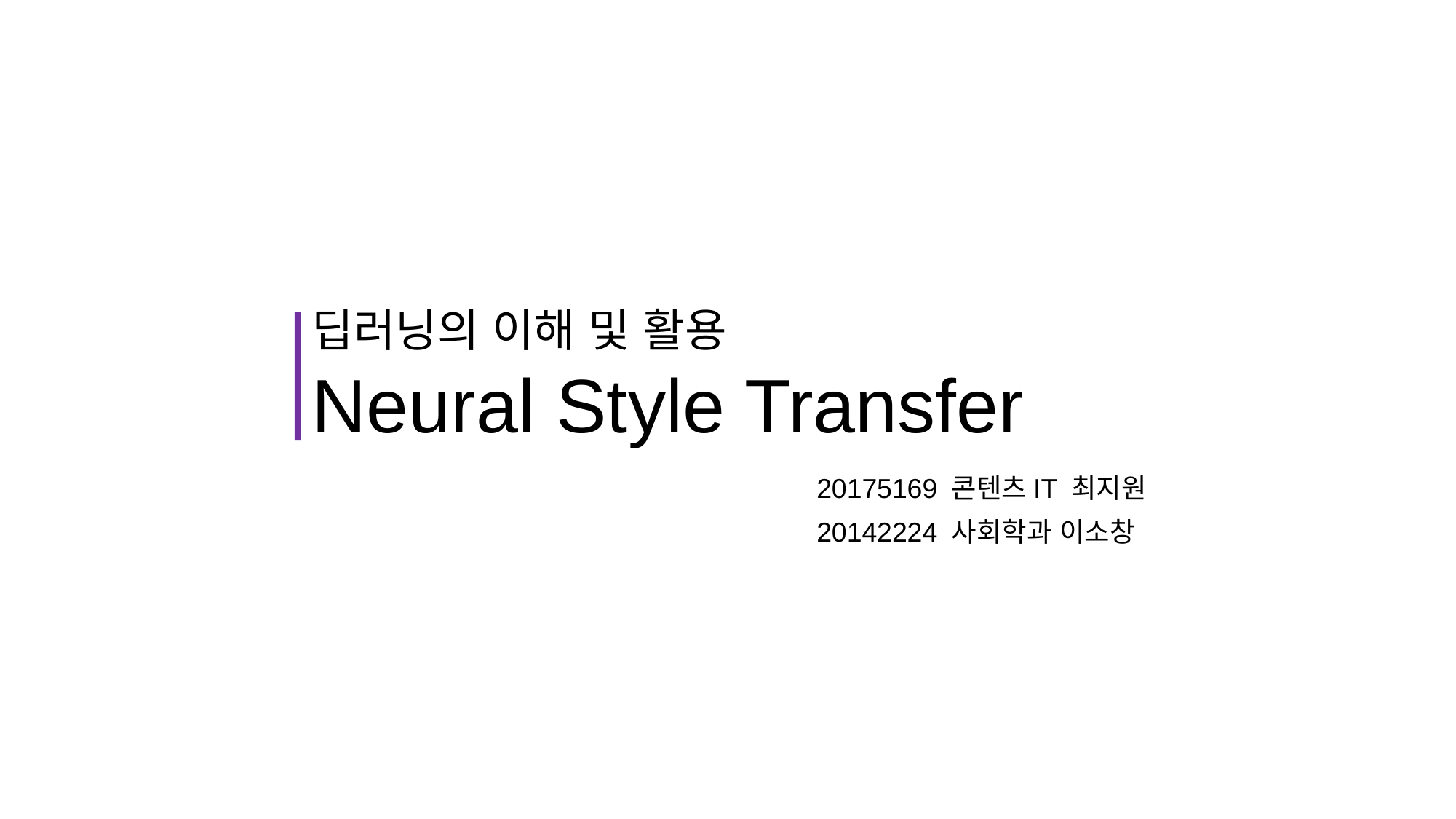

딥러닝의 이해 및 활용

Neural Style Transfer
20175169 콘텐츠IT 최지원
20142224 사회학과 이소창